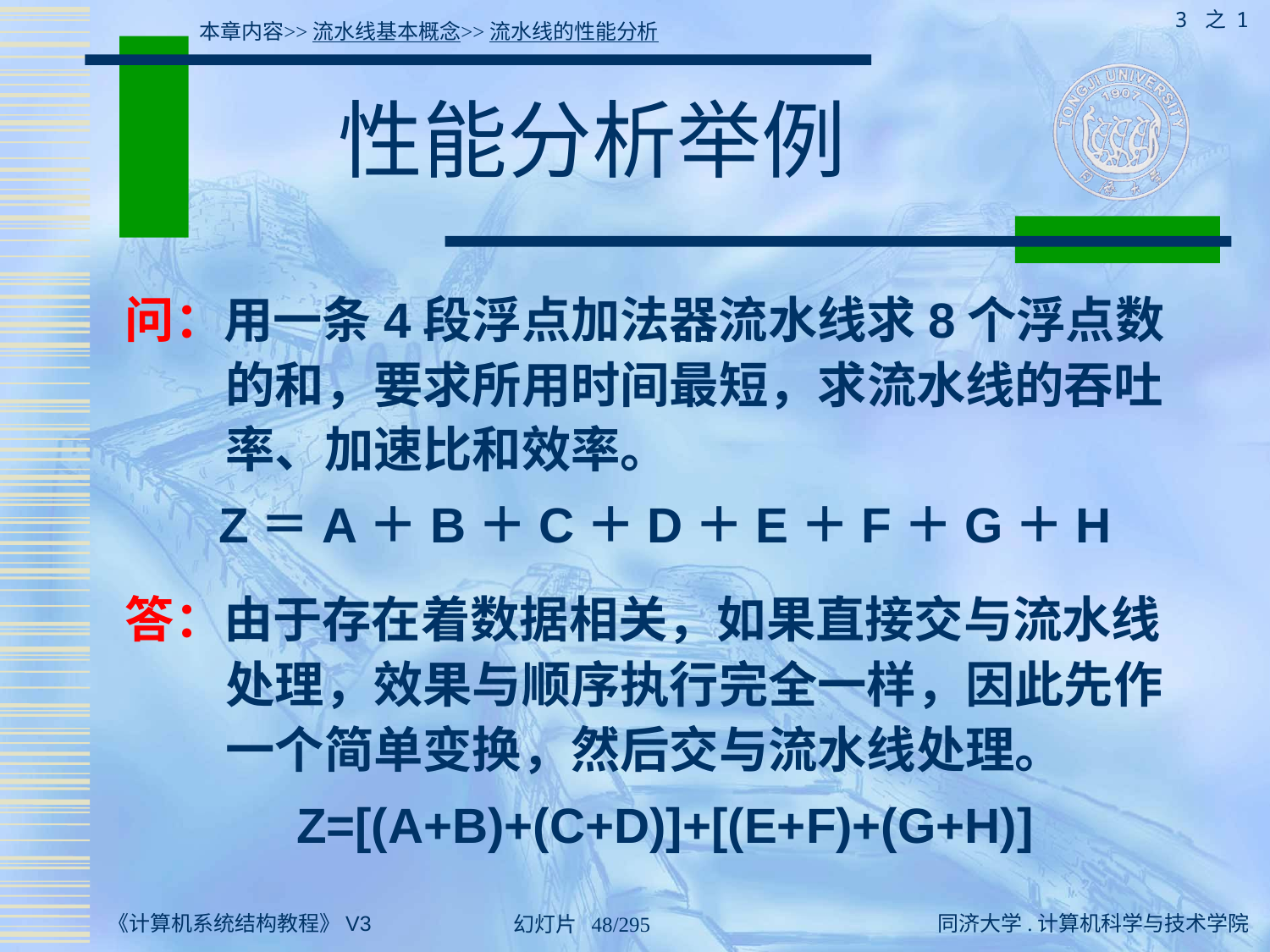

3 之 1
本章内容>>流水线基本概念>>流水线的性能分析
# 性能分析举例
问：用一条4段浮点加法器流水线求8个浮点数的和，要求所用时间最短，求流水线的吞吐率、加速比和效率。
Z＝A＋B＋C＋D＋E＋F＋G＋H
答：由于存在着数据相关，如果直接交与流水线处理，效果与顺序执行完全一样，因此先作一个简单变换，然后交与流水线处理。
Z=[(A+B)+(C+D)]+[(E+F)+(G+H)]